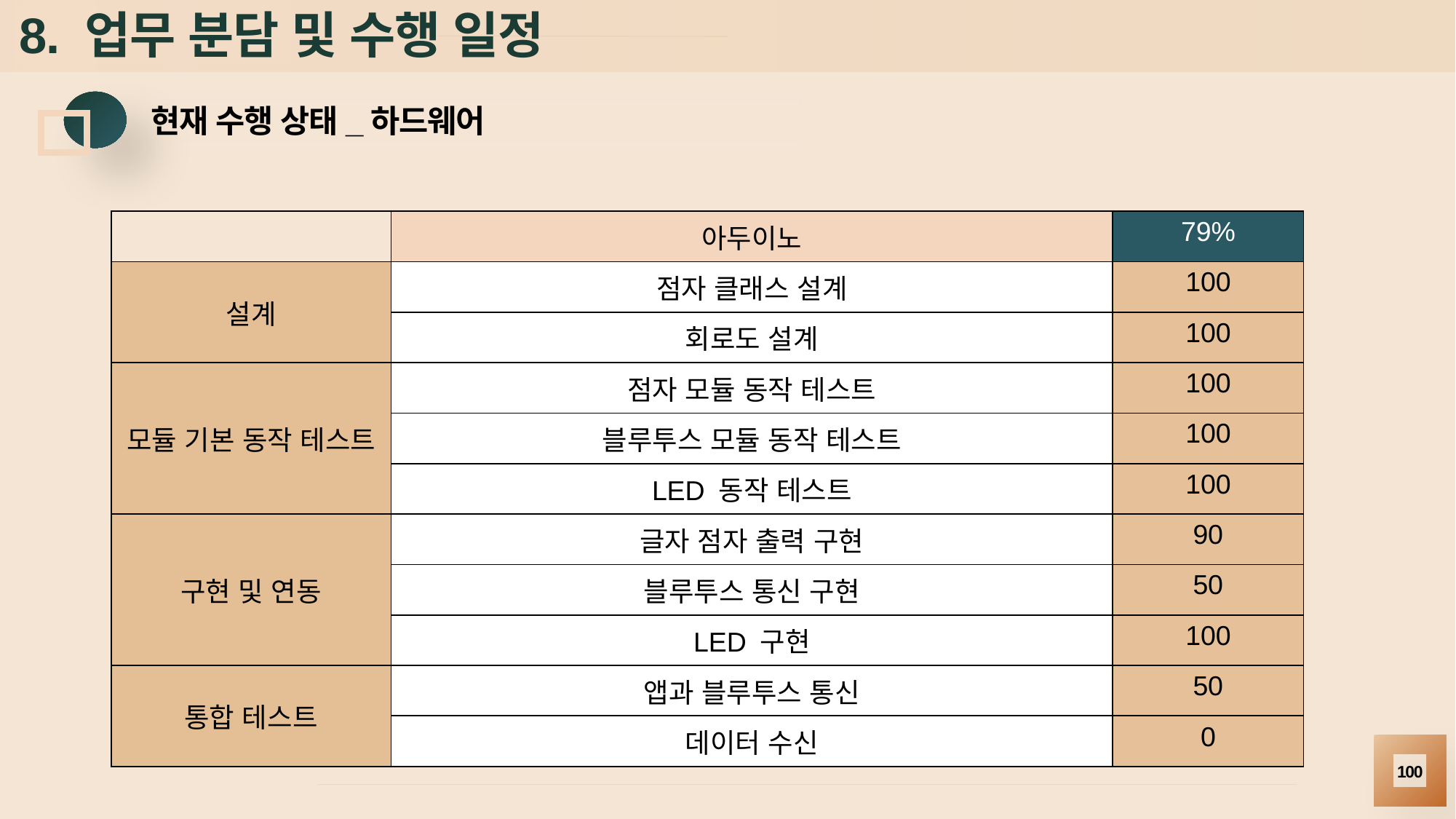

# 8. 업무 분담 및 수행 일정

현재 수행 상태_하드웨어

|  | 아두이노 | 79% |
| --- | --- | --- |
| 설계 | 점자 클래스 설계 | 100 |
|  | 회로도 설계 | 100 |
| 모듈 기본 동작 테스트 | 점자 모듈 동작 테스트 | 100 |
|  | 블루투스 모듈 동작 테스트 | 100 |
|  | LED 동작 테스트 | 100 |
| 구현 및 연동 | 글자 점자 출력 구현 | 90 |
|  | 블루투스 통신 구현 | 50 |
|  | LED 구현 | 100 |
| 통합 테스트 | 앱과 블루투스 통신 | 50 |
|  | 데이터 수신 | 0 |
100